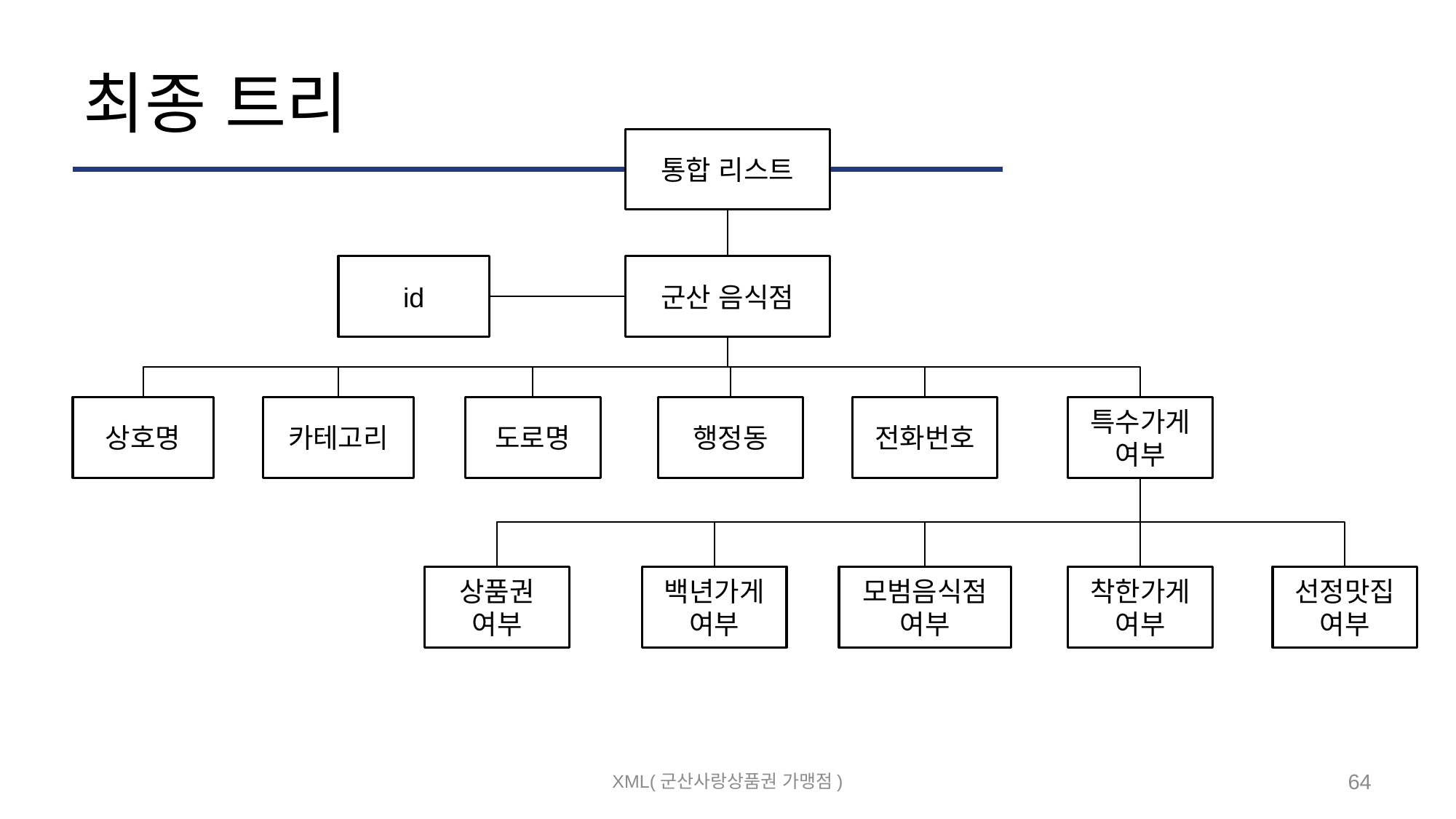

# 최종 트리
통합 리스트
id
군산 음식점
상호명
카테고리
도로명
행정동
전화번호
특수가게
여부
상품권
여부
백년가게
여부
모범음식점
여부
착한가게
여부
선정맛집
여부
XML(군산사랑상품권 가맹점)
64